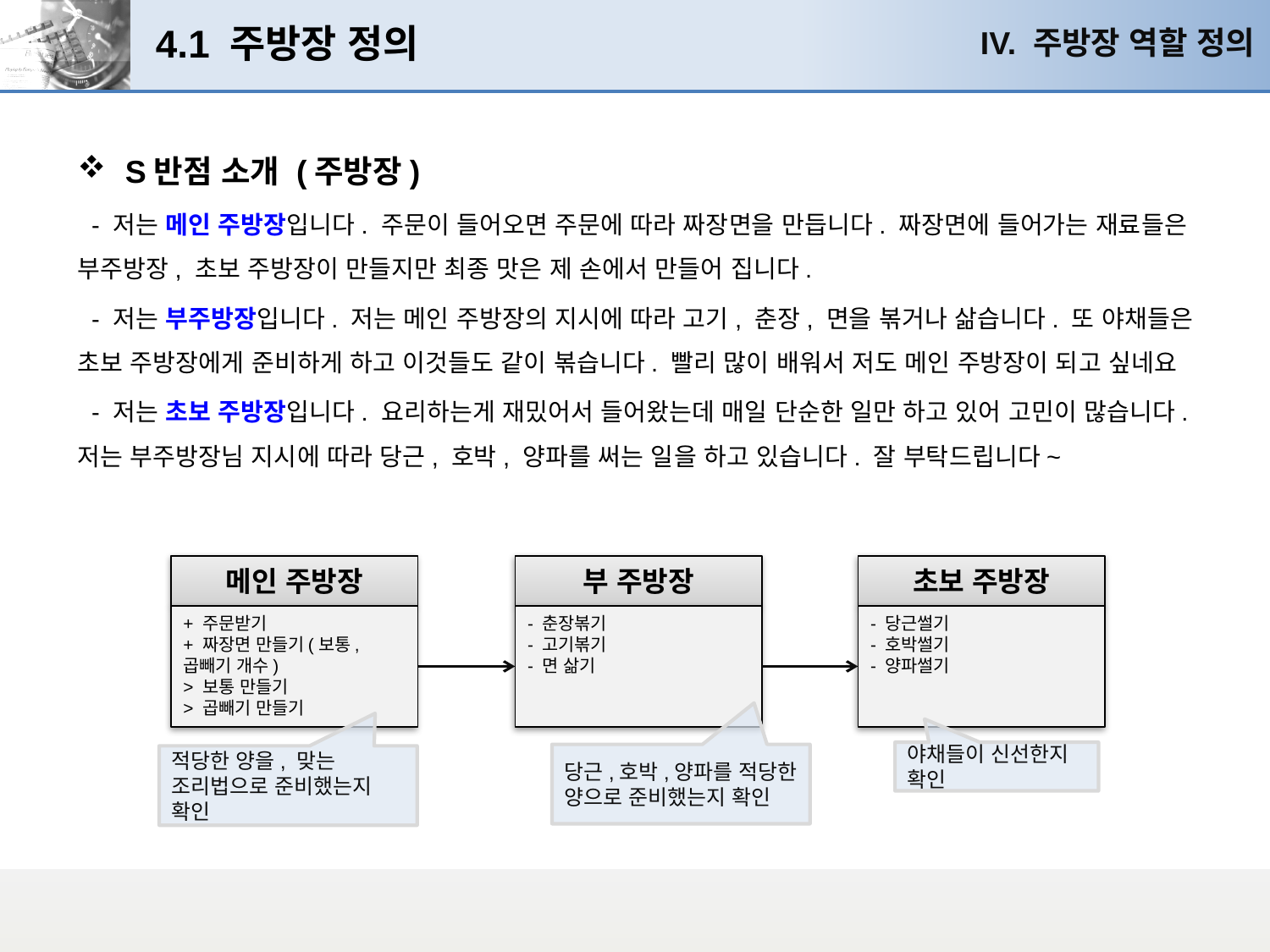

# 4.1 주방장 정의
IV. 주방장 역할 정의
S반점 소개 (주방장)
  - 저는 메인 주방장입니다. 주문이 들어오면 주문에 따라 짜장면을 만듭니다. 짜장면에 들어가는 재료들은 부주방장, 초보 주방장이 만들지만 최종 맛은 제 손에서 만들어 집니다.
  - 저는 부주방장입니다. 저는 메인 주방장의 지시에 따라 고기, 춘장, 면을 볶거나 삶습니다. 또 야채들은 초보 주방장에게 준비하게 하고 이것들도 같이 볶습니다. 빨리 많이 배워서 저도 메인 주방장이 되고 싶네요
  - 저는 초보 주방장입니다. 요리하는게 재밌어서 들어왔는데 매일 단순한 일만 하고 있어 고민이 많습니다. 저는 부주방장님 지시에 따라 당근, 호박, 양파를 써는 일을 하고 있습니다. 잘 부탁드립니다~
메인 주방장
부 주방장
초보 주방장
+ 주문받기
+ 짜장면 만들기(보통, 곱빼기 개수)
> 보통 만들기
> 곱빼기 만들기
- 춘장볶기
- 고기볶기
- 면 삶기
- 당근썰기
- 호박썰기
- 양파썰기

야채들이 신선한지 확인
당근,호박,양파를 적당한 양으로 준비했는지 확인
적당한 양을, 맞는 조리법으로 준비했는지 확인